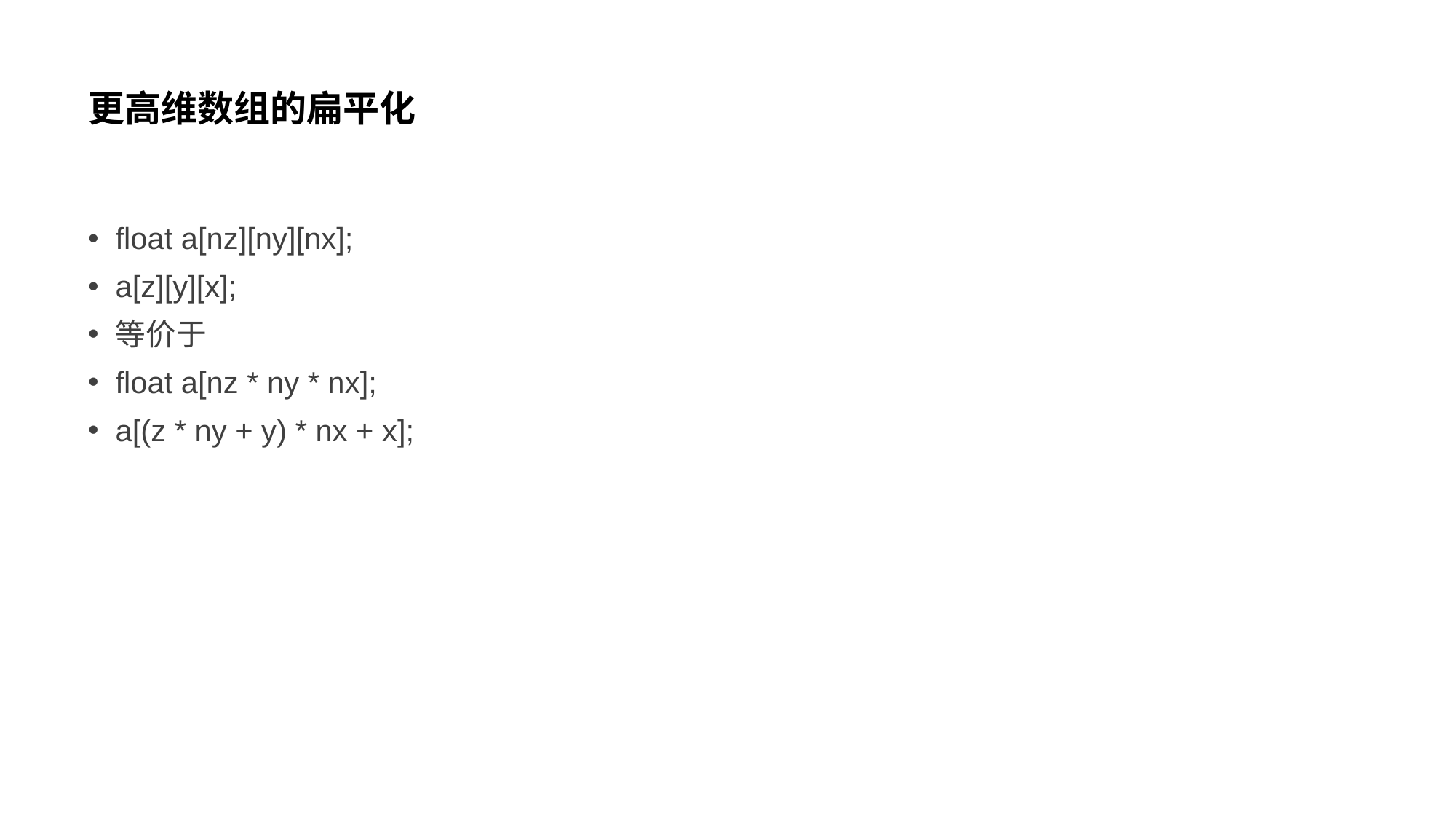

# 更高维数组的扁平化
float a[nz][ny][nx];
a[z][y][x];
等价于
float a[nz * ny * nx];
a[(z * ny + y) * nx + x];